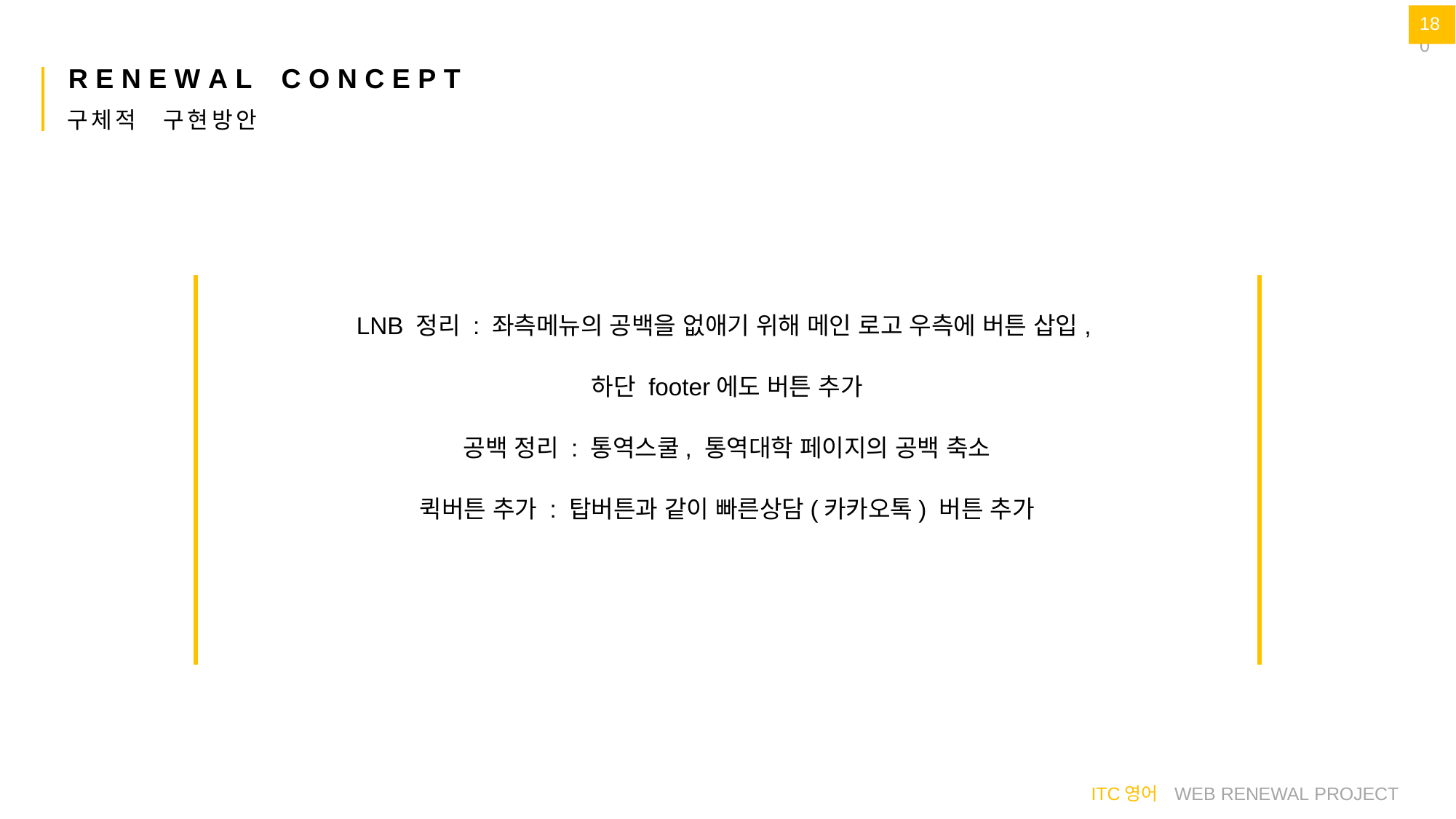

20
18
# R E N E W A L	C O N C E P T

구체적	구현방안

LNB 정리 : 좌측메뉴의 공백을 없애기 위해 메인 로고 우측에 버튼 삽입,

하단 footer에도 버튼 추가

공백 정리 : 통역스쿨, 통역대학 페이지의 공백 축소

퀵버튼 추가 : 탑버튼과 같이 빠른상담(카카오톡) 버튼 추가

ITC영어 WEB RENEWAL PROJECT